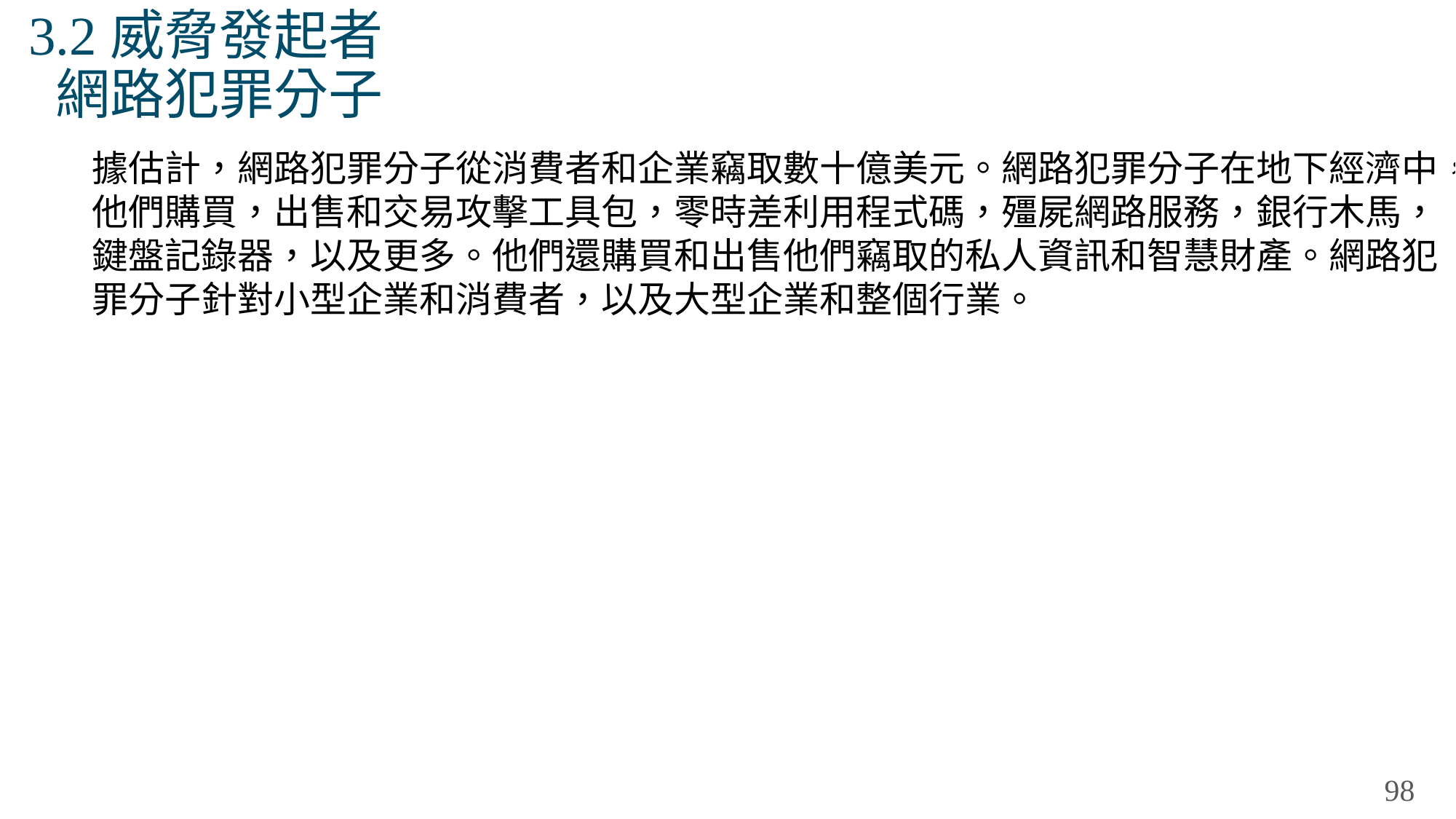

# 3.2威脅發起者 網路犯罪分子
據估計，網路犯罪分子從消費者和企業竊取數十億美元。網路犯罪分子在地下經濟中，他們購買，出售和交易攻擊工具包，零時差利用程式碼，殭屍網路服務，銀行木馬，鍵盤記錄器，以及更多。他們還購買和出售他們竊取的私人資訊和智慧財產。網路犯罪分子針對小型企業和消費者，以及大型企業和整個行業。
98